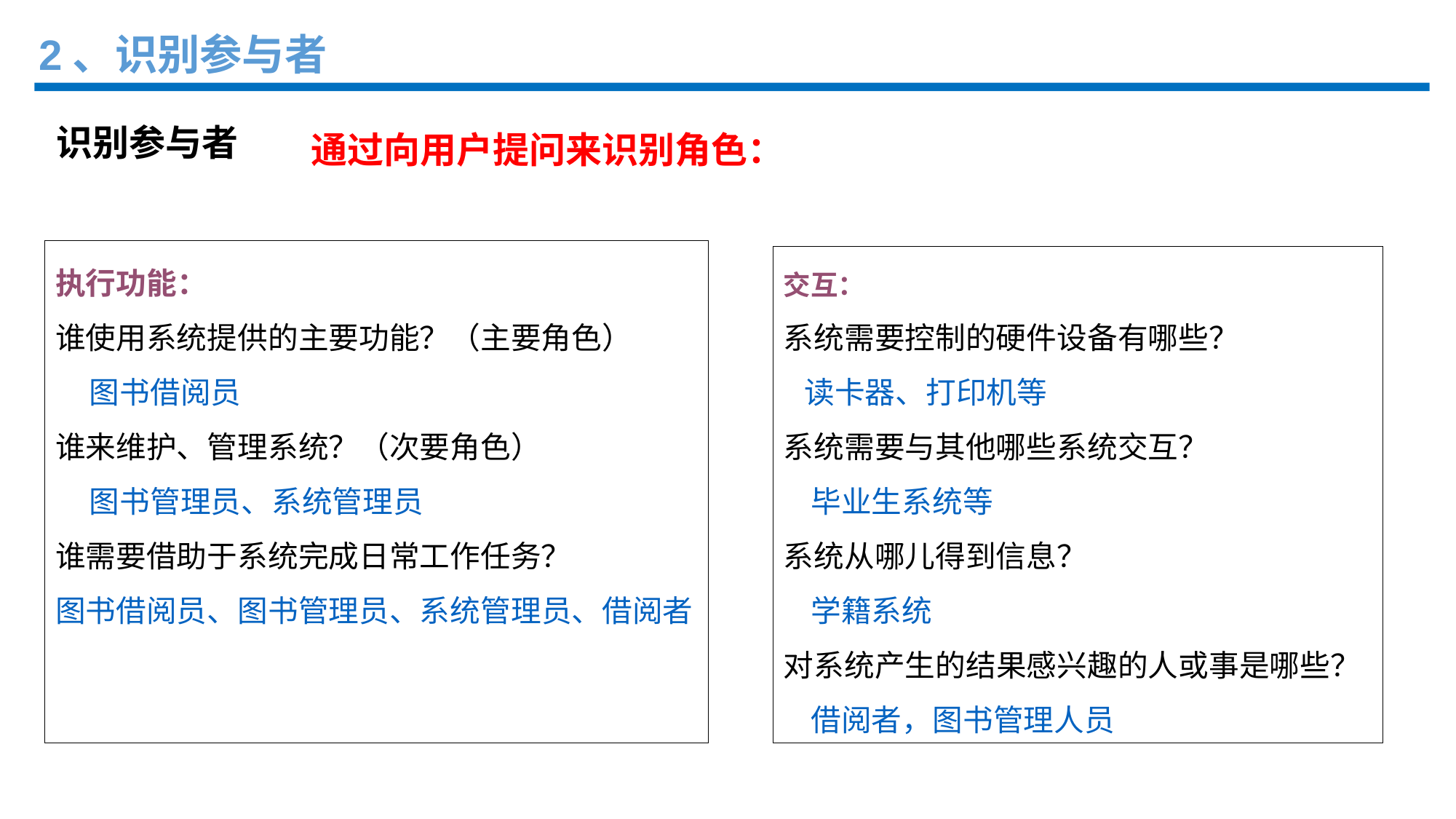

2、识别参与者
通过向用户提问来识别角色：
识别参与者
执行功能：
谁使用系统提供的主要功能？（主要角色）
    图书借阅员
谁来维护、管理系统？（次要角色）
    图书管理员、系统管理员
谁需要借助于系统完成日常工作任务？
图书借阅员、图书管理员、系统管理员、借阅者

交互：
系统需要控制的硬件设备有哪些？
  读卡器、打印机等
系统需要与其他哪些系统交互？
   毕业生系统等
系统从哪儿得到信息？
   学籍系统
对系统产生的结果感兴趣的人或事是哪些？
   借阅者，图书管理人员